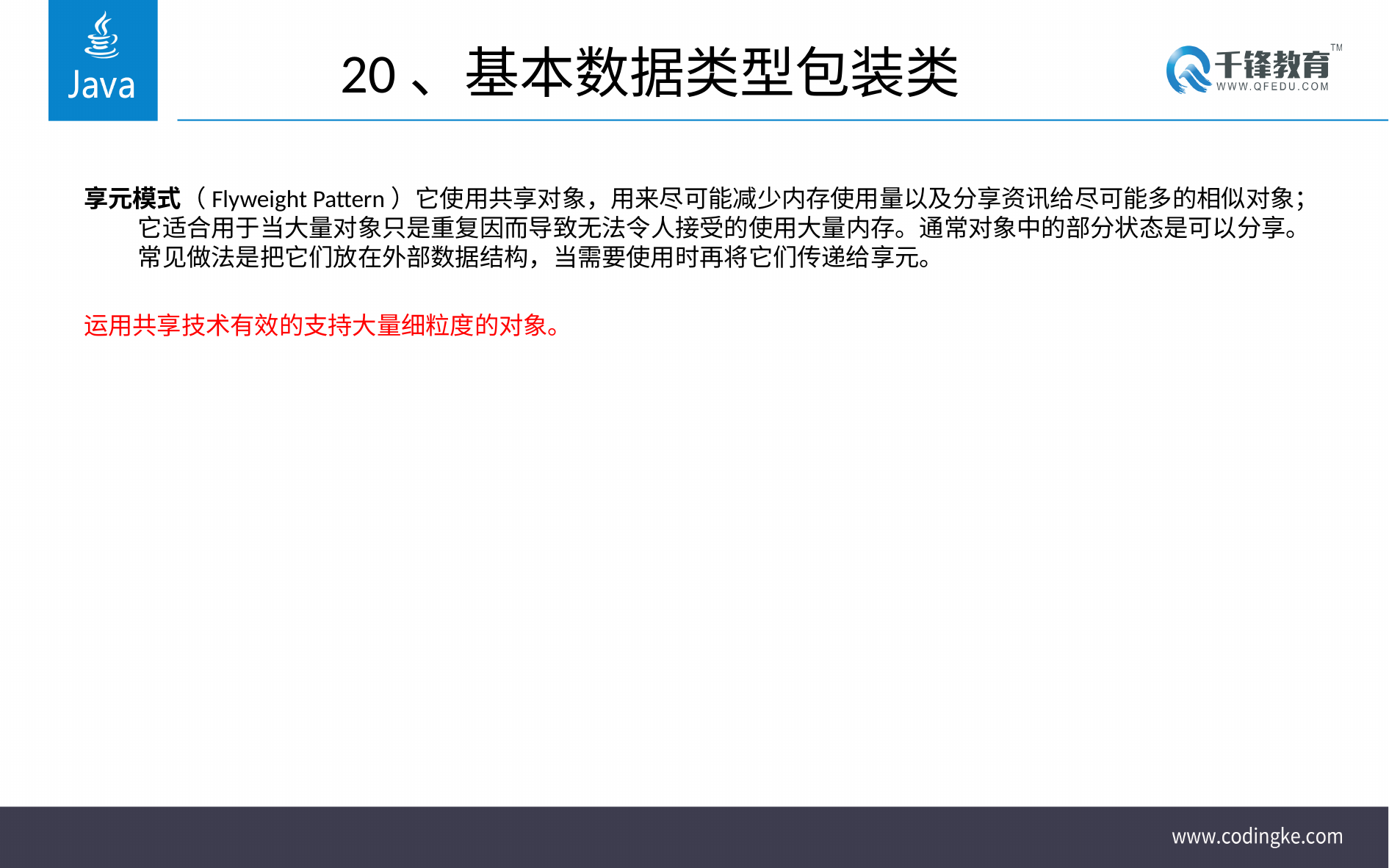

# 20、基本数据类型包装类
享元模式（Flyweight Pattern）它使用共享对象，用来尽可能减少内存使用量以及分享资讯给尽可能多的相似对象；它适合用于当大量对象只是重复因而导致无法令人接受的使用大量内存。通常对象中的部分状态是可以分享。常见做法是把它们放在外部数据结构，当需要使用时再将它们传递给享元。

运用共享技术有效的支持大量细粒度的对象。